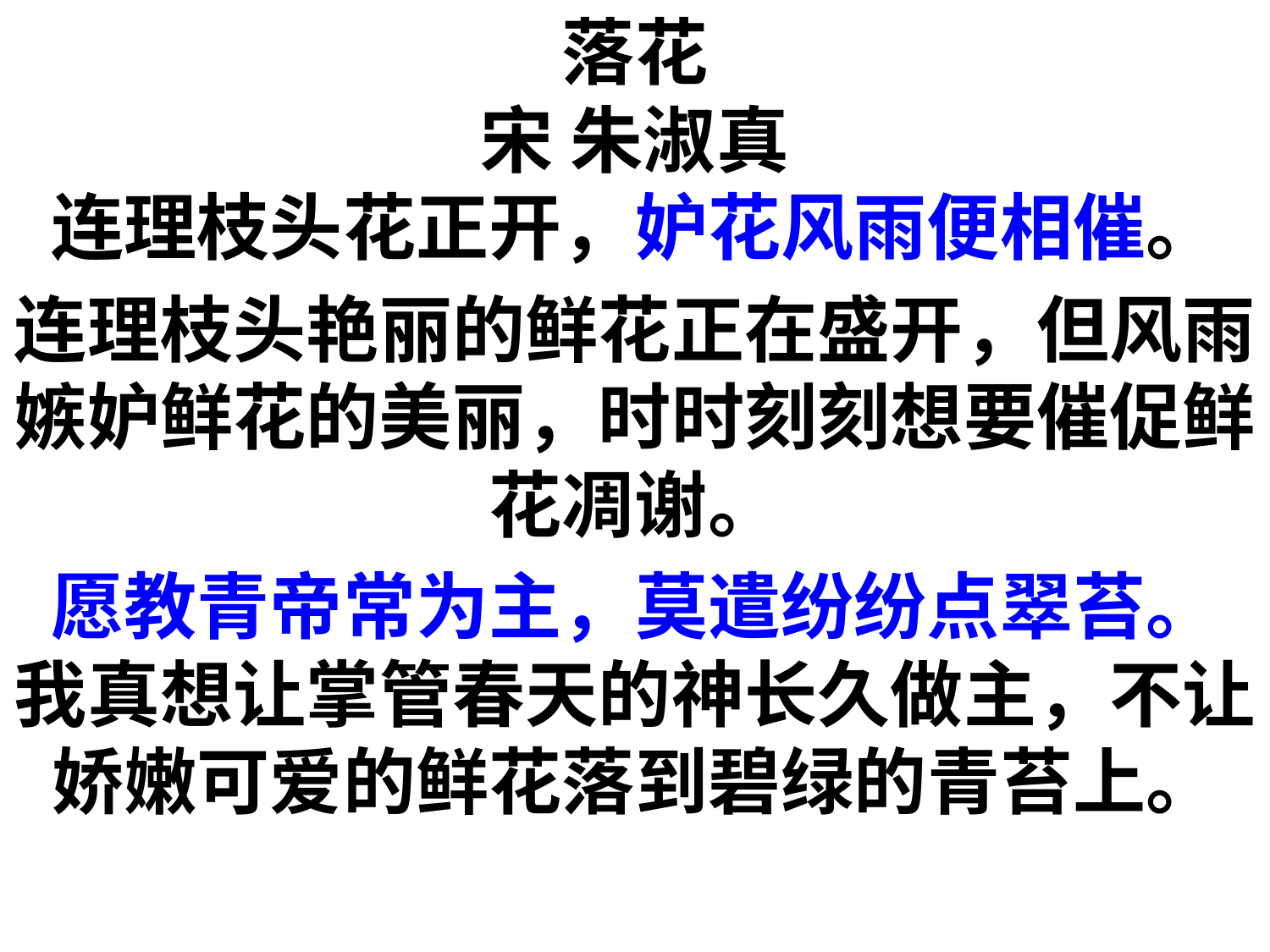

落花
宋 朱淑真
连理枝头花正开，妒花风雨便相催。
连理枝头艳丽的鲜花正在盛开，但风雨嫉妒鲜花的美丽，时时刻刻想要催促鲜花凋谢。
愿教青帝常为主，莫遣纷纷点翠苔。
我真想让掌管春天的神长久做主，不让娇嫩可爱的鲜花落到碧绿的青苔上。